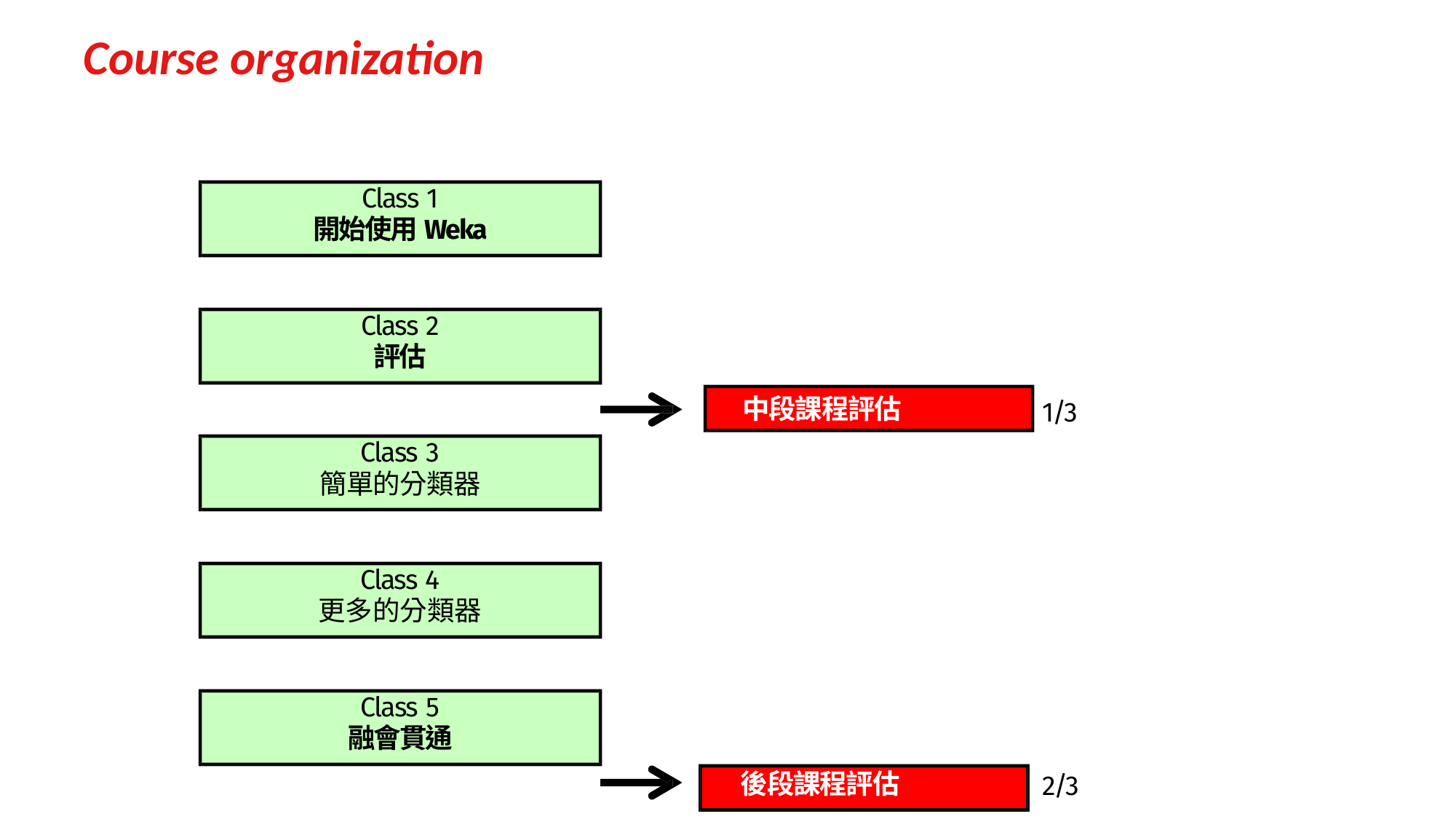

# Course organization

Class 1
開始使用Weka

Class 2
評估

中段課程評估

1/3

Class 3
簡單的分類器

Class 4
更多的分類器

Class 5
融會貫通

後段課程評估
2/3
10